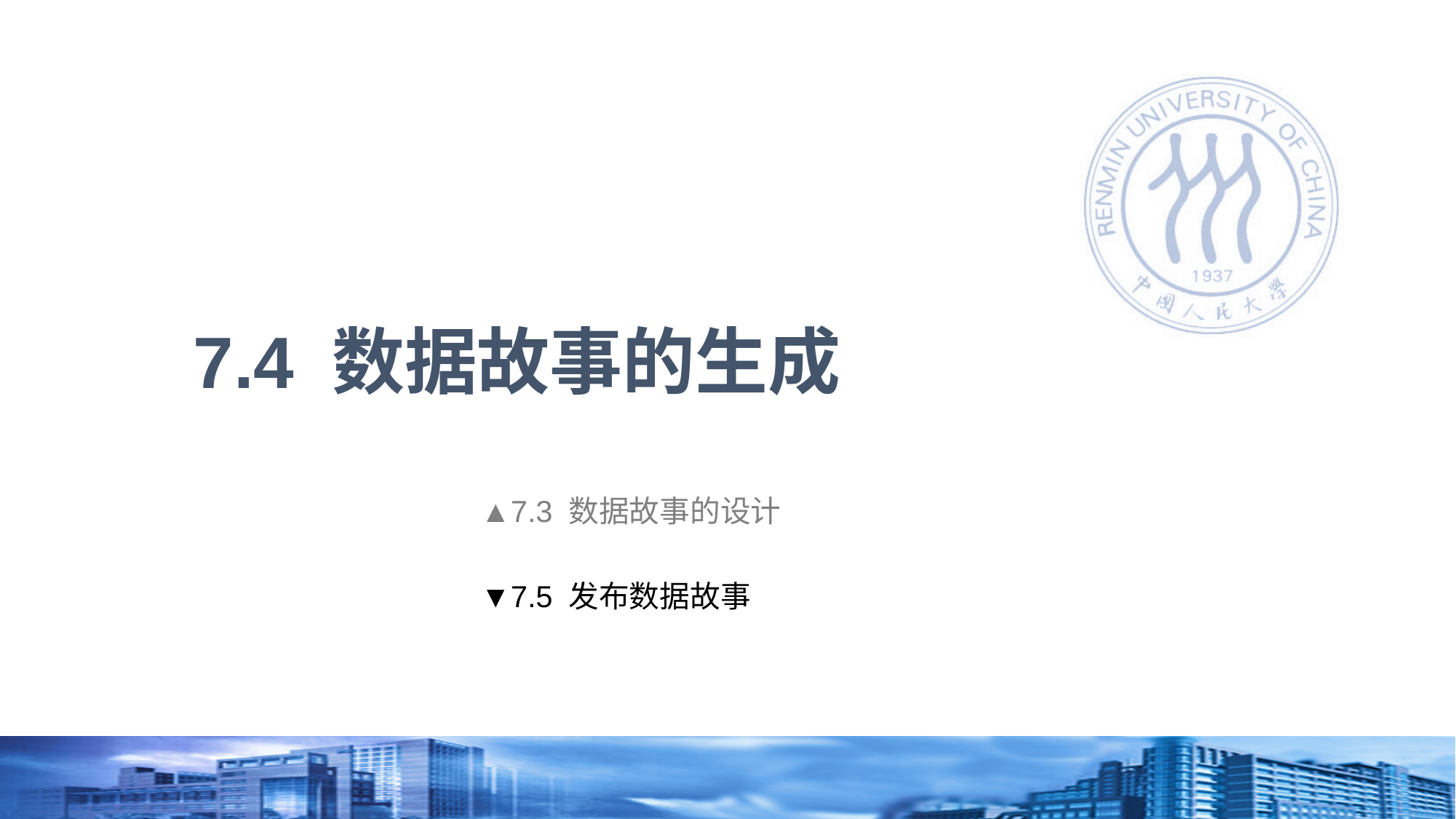

# 7.4 数据故事的生成
▲7.3 数据故事的设计

▼7.5 发布数据故事